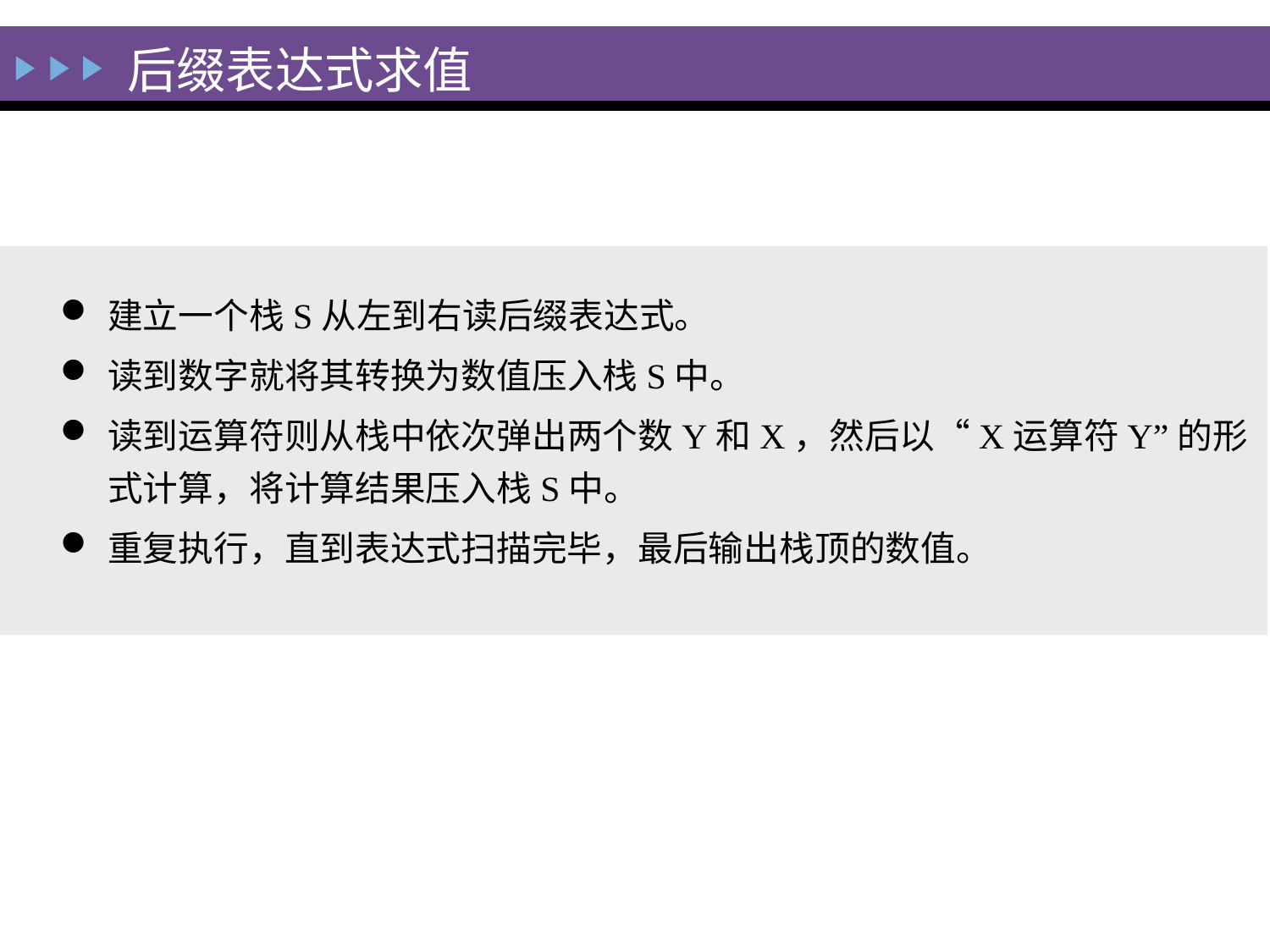

后缀表达式求值

建立一个栈S从左到右读后缀表达式。
读到数字就将其转换为数值压入栈S中。
读到运算符则从栈中依次弹出两个数Y和X，然后以“X运算符Y”的形式计算，将计算结果压入栈S中。
重复执行，直到表达式扫描完毕，最后输出栈顶的数值。